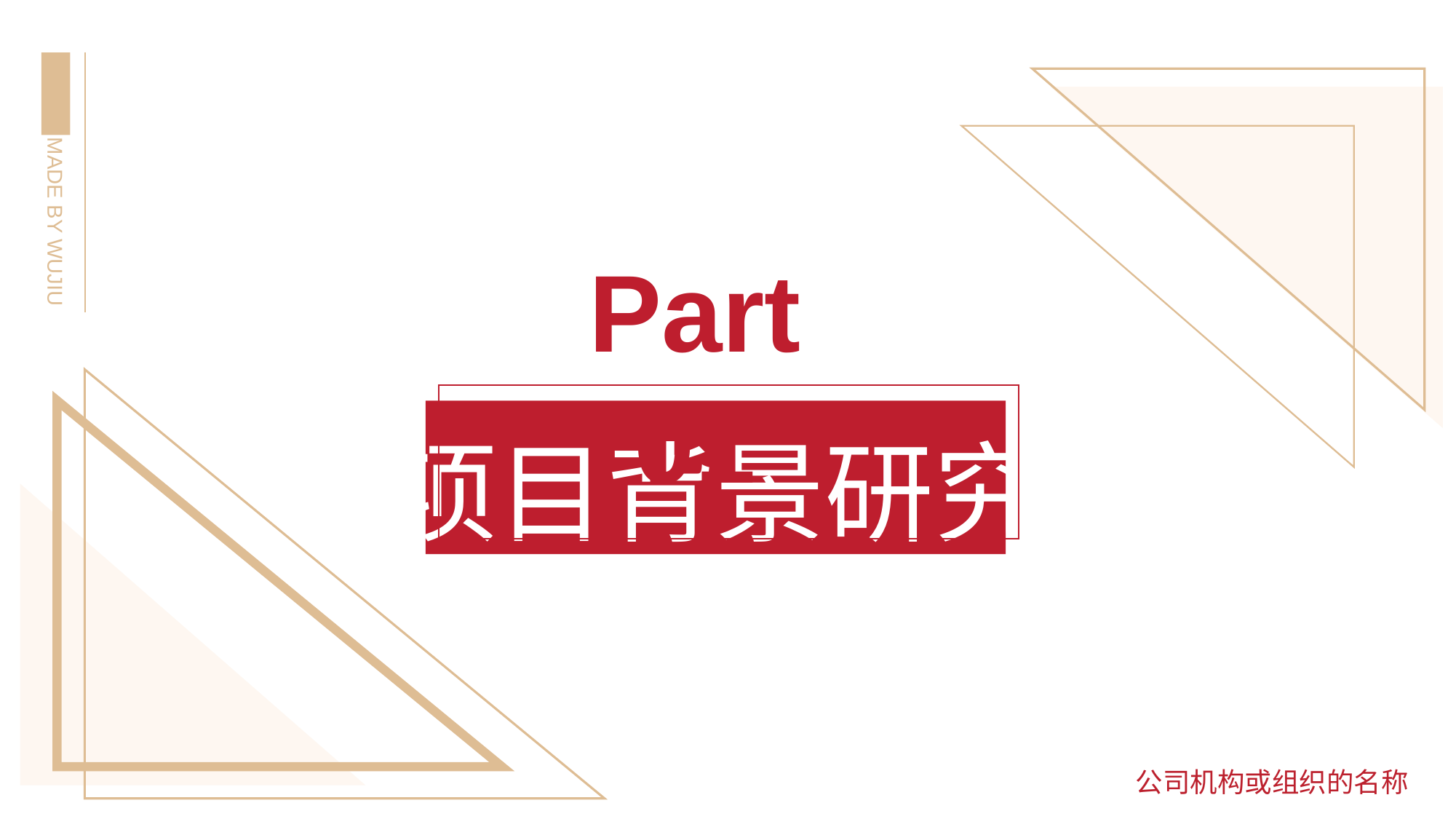

MADE BY WUJIU

Part 01

项目背景研究

公司机构或组织的名称